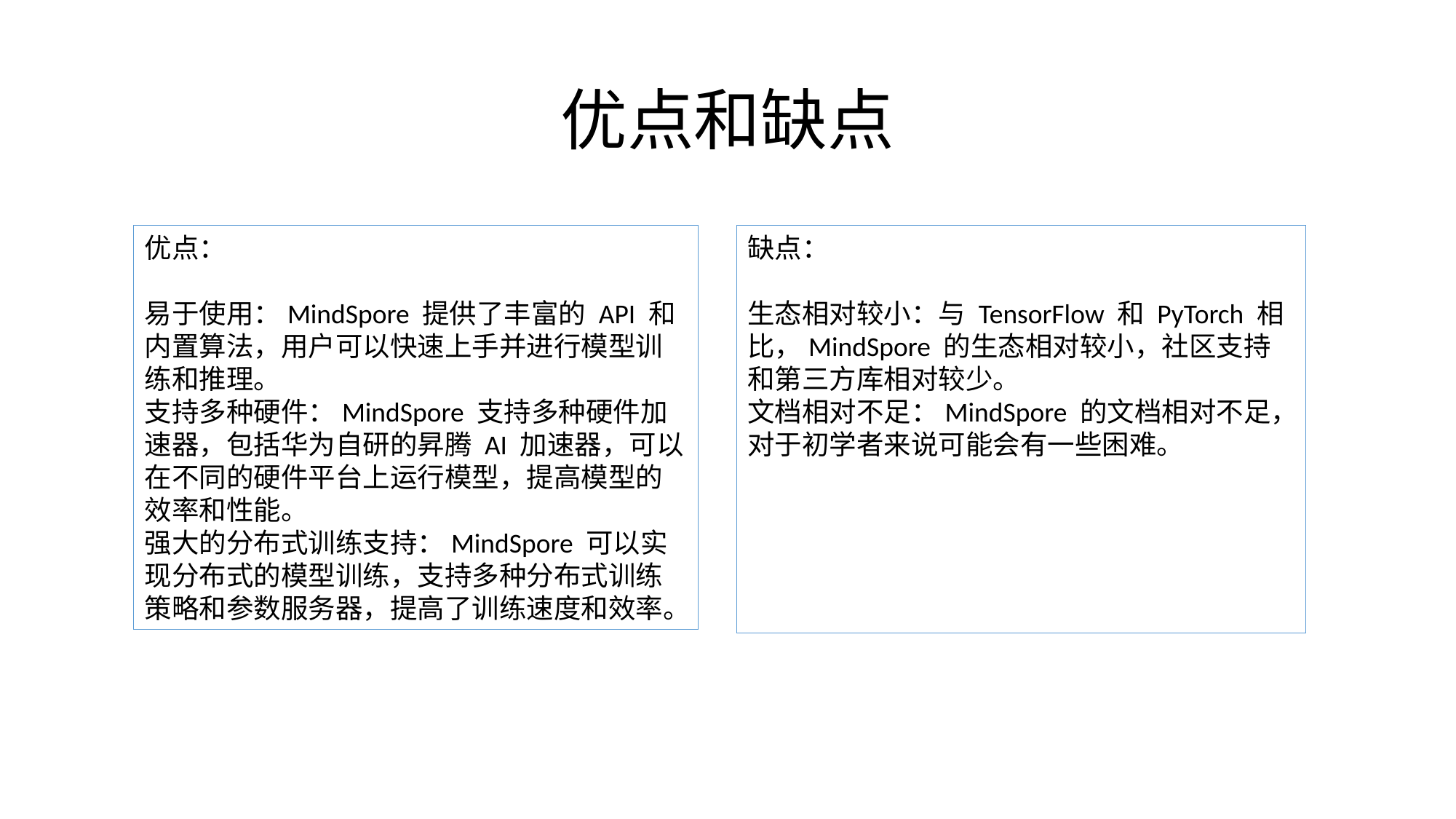

# 优点和缺点
优点：

易于使用：MindSpore 提供了丰富的 API 和内置算法，用户可以快速上手并进行模型训练和推理。
支持多种硬件：MindSpore 支持多种硬件加速器，包括华为自研的昇腾 AI 加速器，可以在不同的硬件平台上运行模型，提高模型的效率和性能。
强大的分布式训练支持：MindSpore 可以实现分布式的模型训练，支持多种分布式训练策略和参数服务器，提高了训练速度和效率。
缺点：

生态相对较小：与 TensorFlow 和 PyTorch 相比，MindSpore 的生态相对较小，社区支持和第三方库相对较少。
文档相对不足：MindSpore 的文档相对不足，对于初学者来说可能会有一些困难。